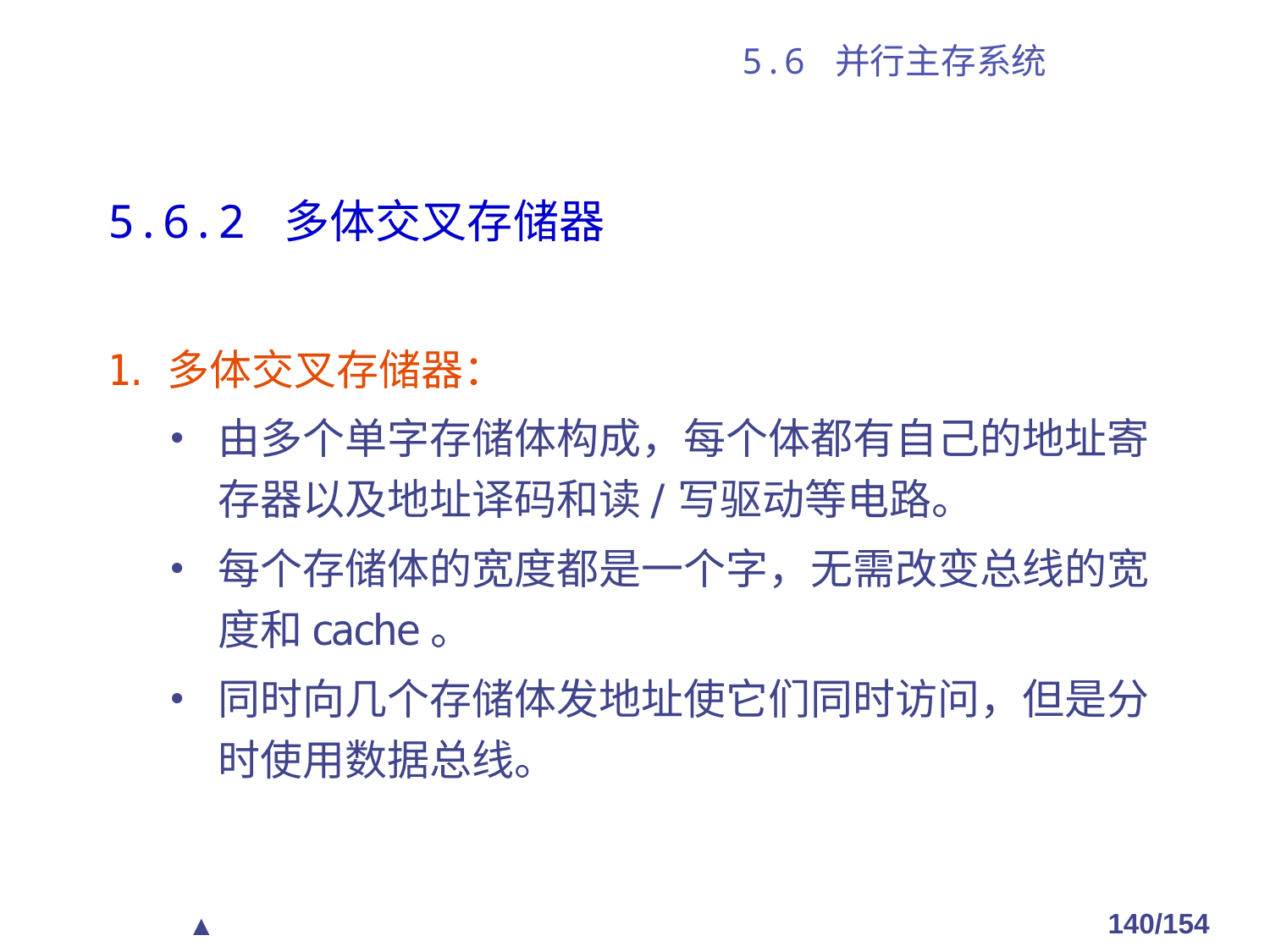

# 5.6 并行主存系统
5.6.2 多体交叉存储器
1. 多体交叉存储器：
由多个单字存储体构成，每个体都有自己的地址寄存器以及地址译码和读/写驱动等电路。
每个存储体的宽度都是一个字，无需改变总线的宽度和cache。
同时向几个存储体发地址使它们同时访问，但是分时使用数据总线。